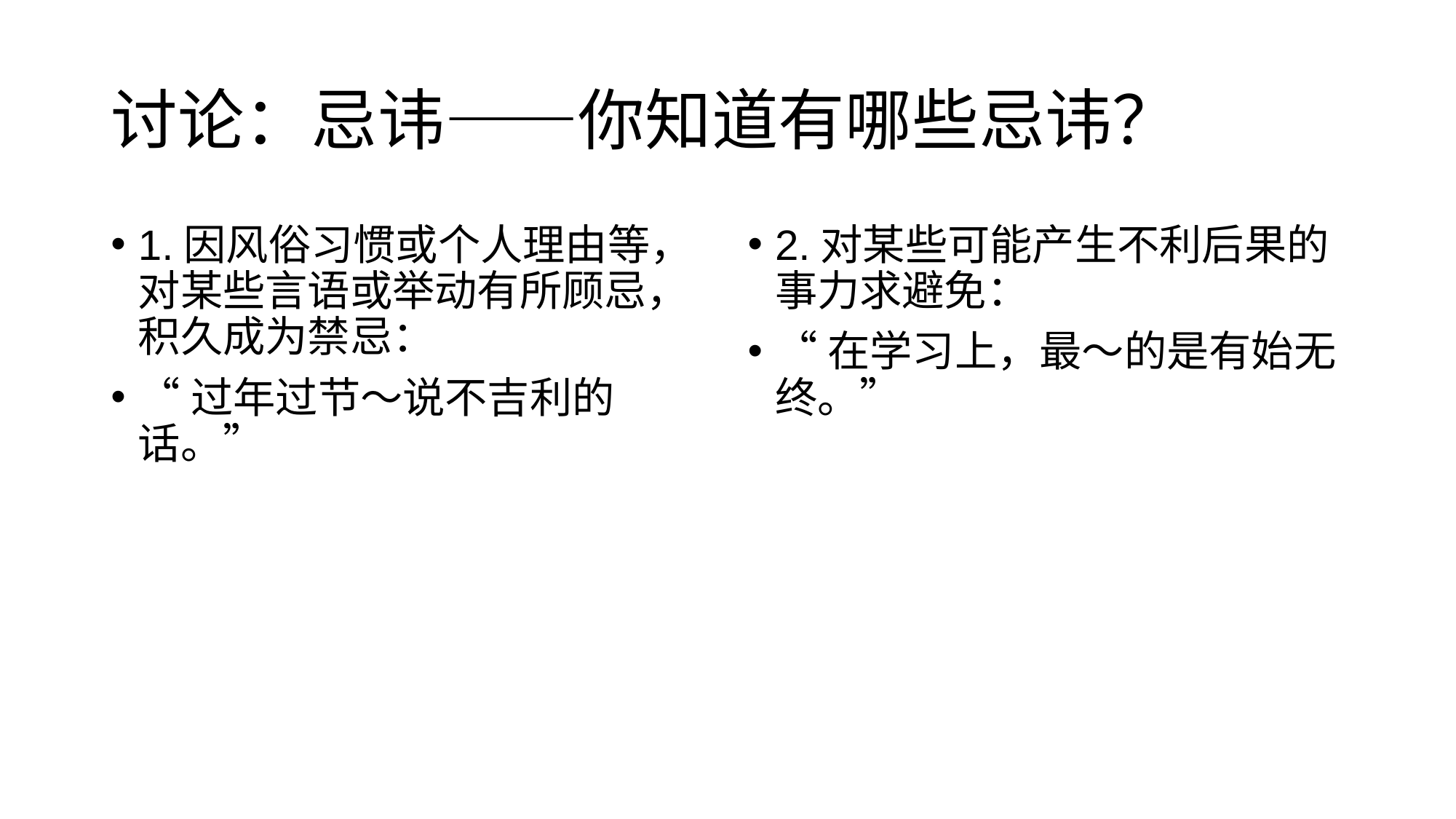

# 讨论：忌讳——你知道有哪些忌讳？
1.因风俗习惯或个人理由等，对某些言语或举动有所顾忌，积久成为禁忌：
“过年过节～说不吉利的话。”

2.对某些可能产生不利后果的事力求避免：
“在学习上，最～的是有始无终。”